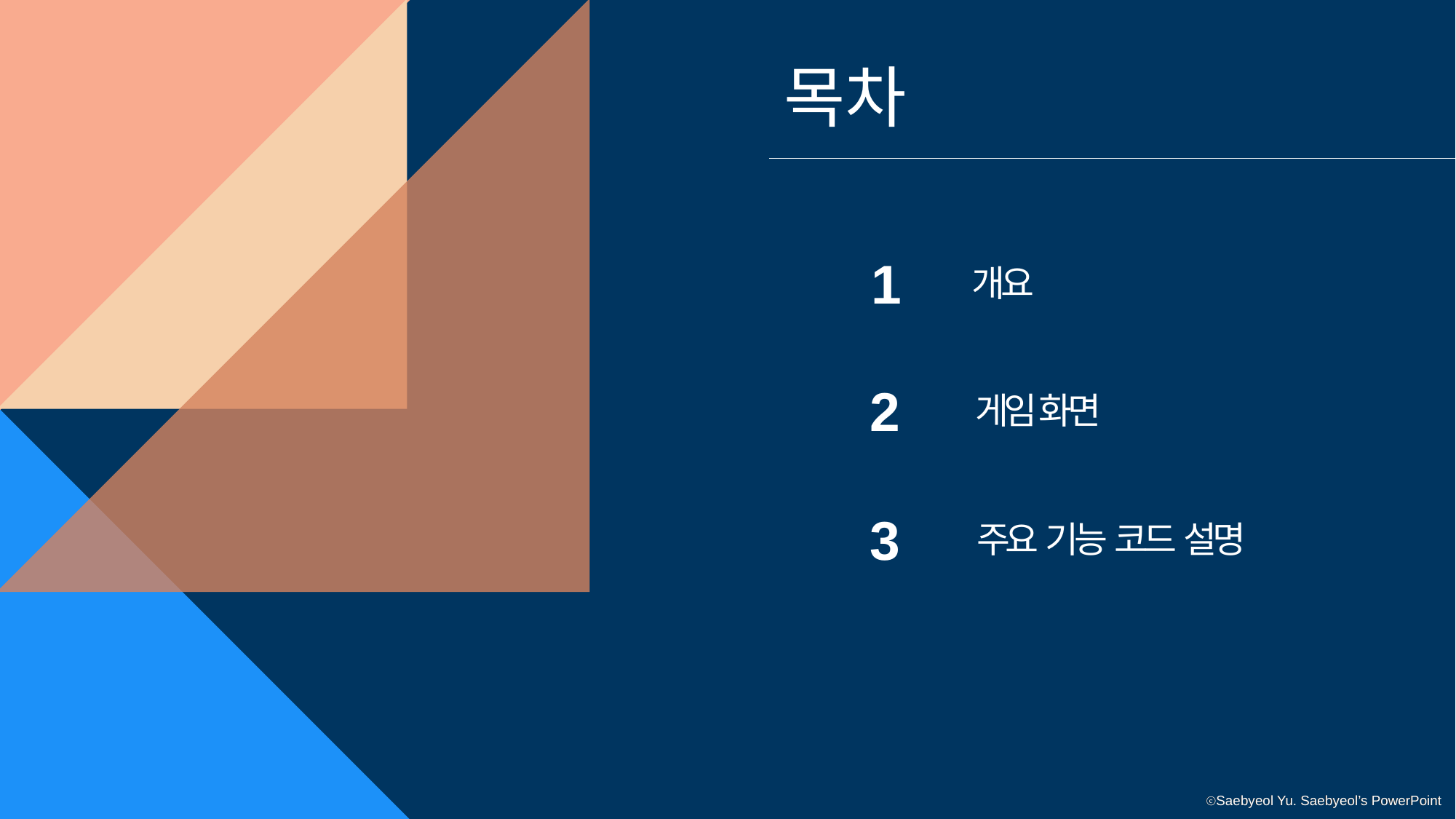

목차
1
개요
2
게임 화면
3
주요  기능  코드  설명
ⓒSaebyeol Yu. Saebyeol’s PowerPoint